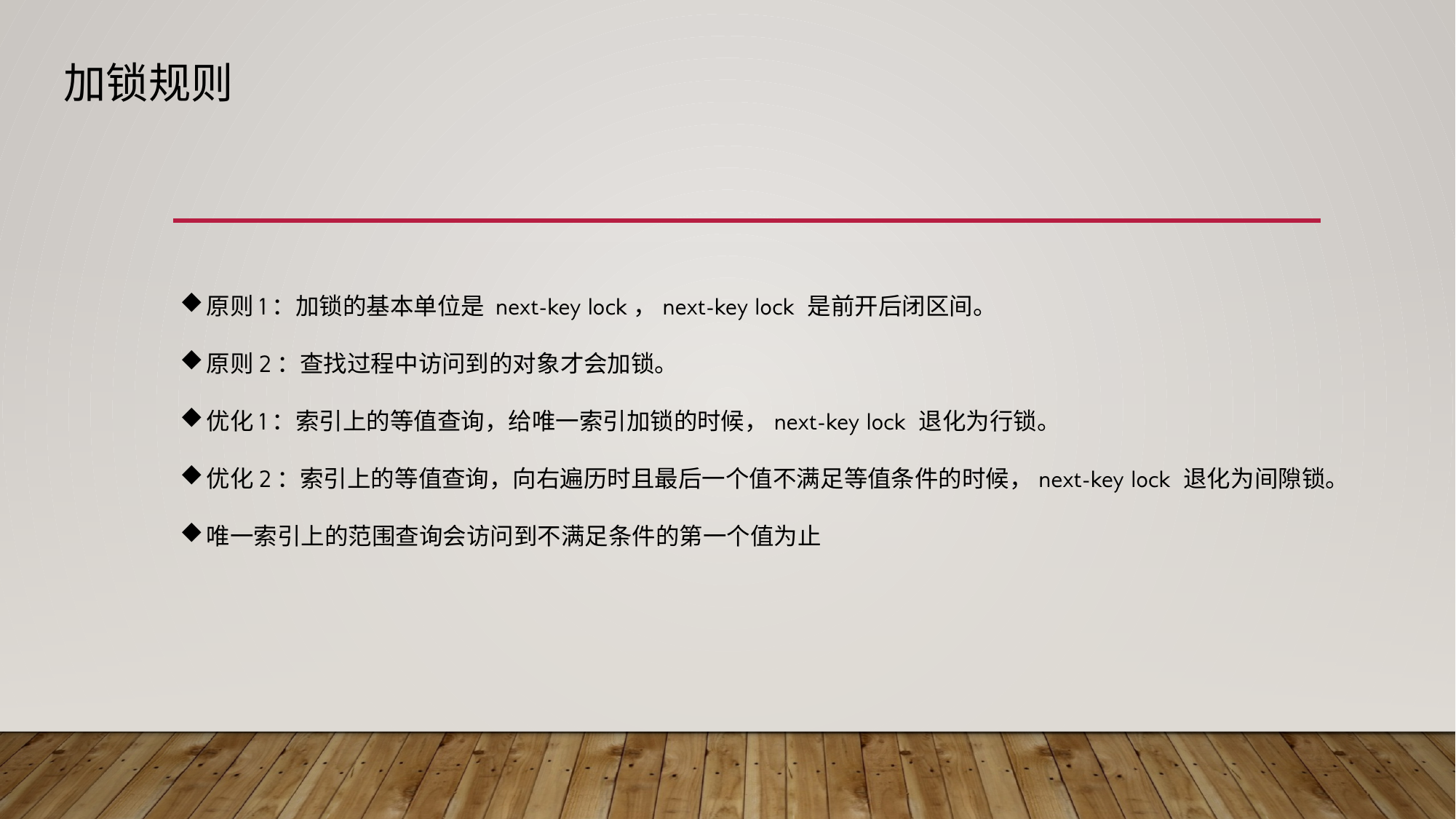

# 加锁规则

原则1：加锁的基本单位是 next-key lock，next-key lock 是前开后闭区间。
原则2：查找过程中访问到的对象才会加锁。
优化1：索引上的等值查询，给唯一索引加锁的时候，next-key lock 退化为行锁。
优化2：索引上的等值查询，向右遍历时且最后一个值不满足等值条件的时候，next-key lock 退化为间隙锁。
唯一索引上的范围查询会访问到不满足条件的第一个值为止